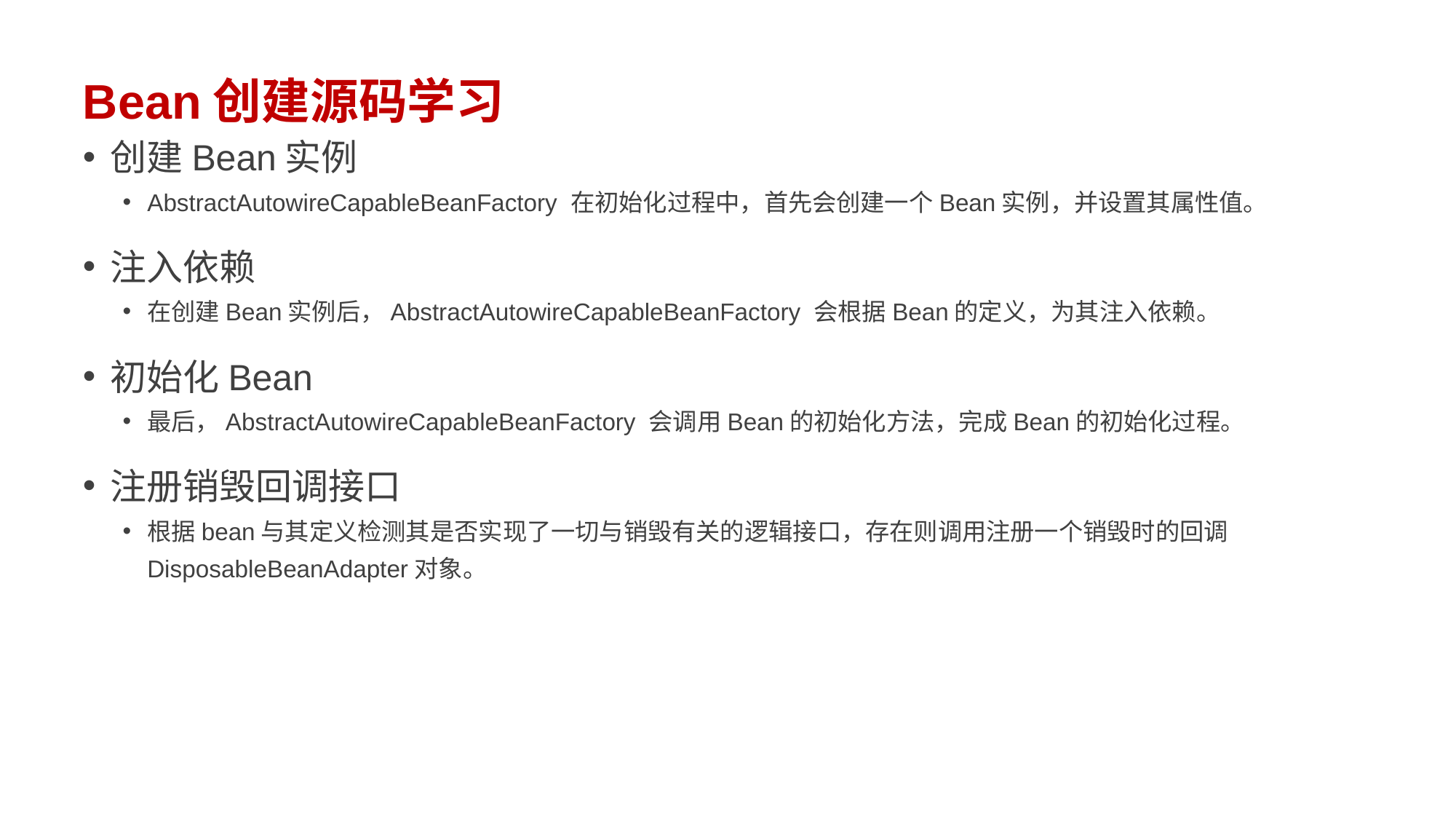

# Bean创建源码学习
创建Bean实例
AbstractAutowireCapableBeanFactory 在初始化过程中，首先会创建一个Bean实例，并设置其属性值。
注入依赖
在创建Bean实例后，AbstractAutowireCapableBeanFactory 会根据Bean的定义，为其注入依赖。
初始化Bean
最后，AbstractAutowireCapableBeanFactory 会调用Bean的初始化方法，完成Bean的初始化过程。
注册销毁回调接口
根据bean与其定义检测其是否实现了一切与销毁有关的逻辑接口，存在则调用注册一个销毁时的回调DisposableBeanAdapter对象。